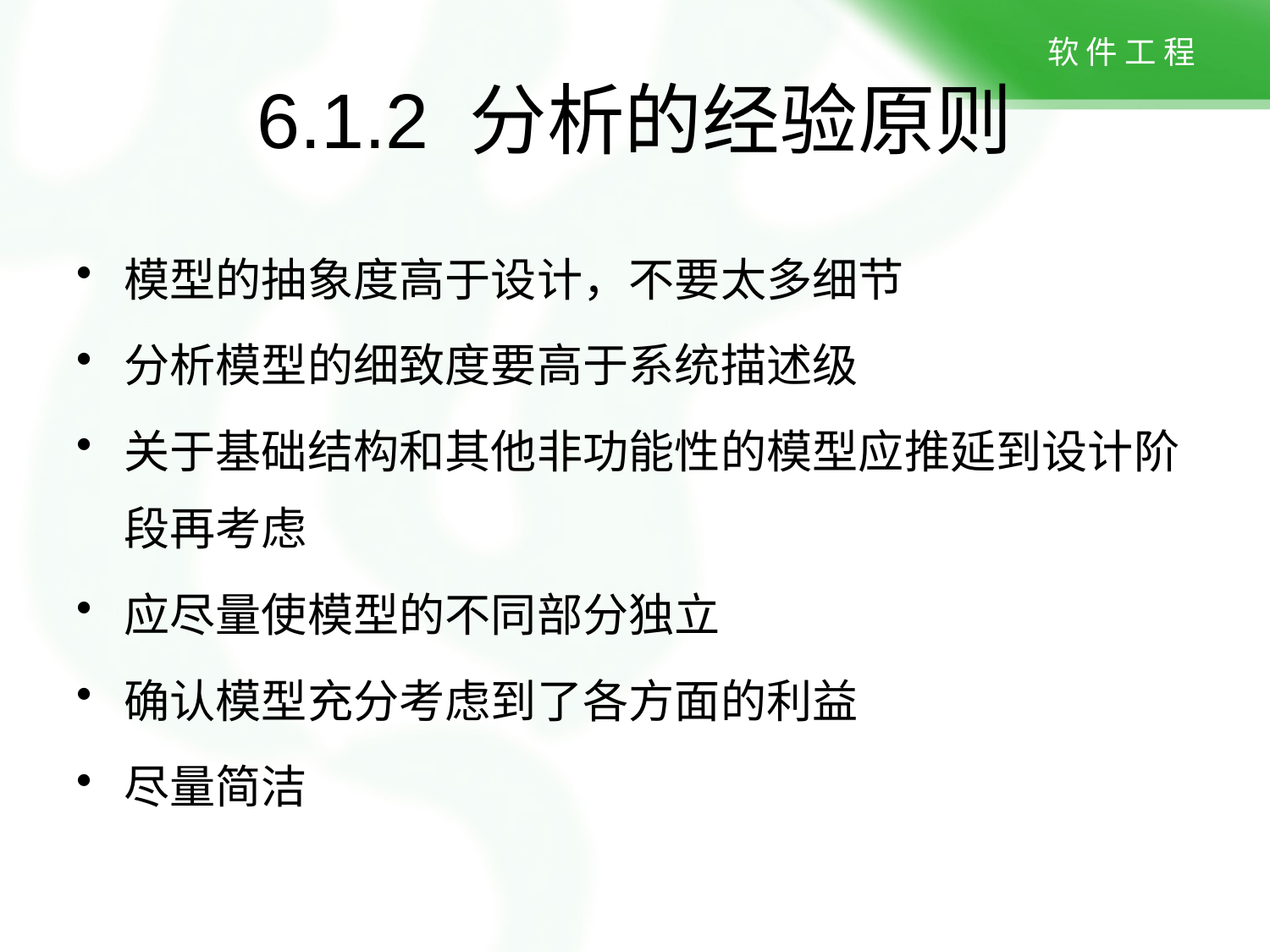

# 6.1.2 分析的经验原则
模型的抽象度高于设计，不要太多细节
分析模型的细致度要高于系统描述级
关于基础结构和其他非功能性的模型应推延到设计阶段再考虑
应尽量使模型的不同部分独立
确认模型充分考虑到了各方面的利益
尽量简洁